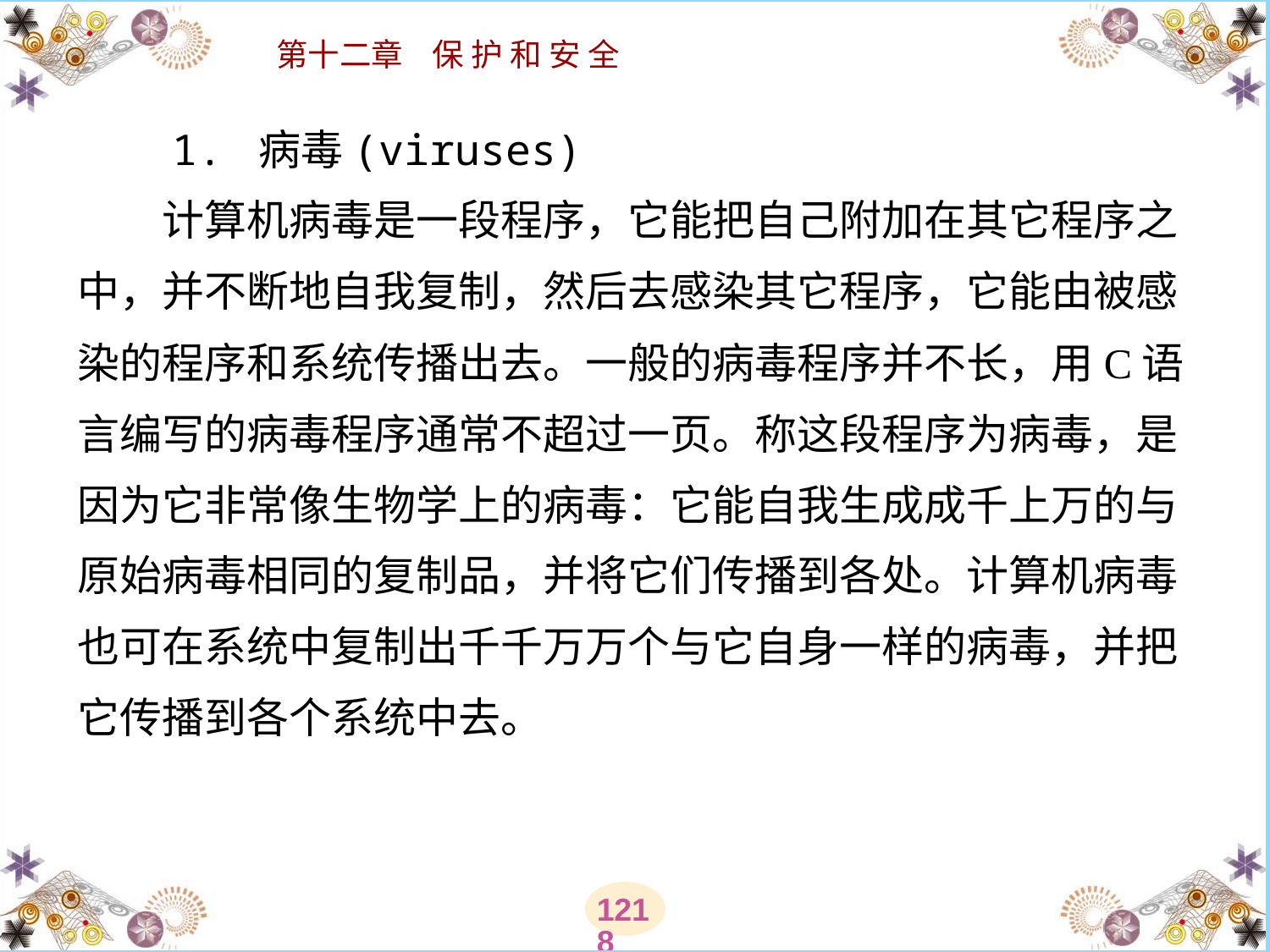

# 1. 病毒(viruses) 　　计算机病毒是一段程序，它能把自己附加在其它程序之中，并不断地自我复制，然后去感染其它程序，它能由被感染的程序和系统传播出去。一般的病毒程序并不长，用C语言编写的病毒程序通常不超过一页。称这段程序为病毒，是因为它非常像生物学上的病毒：它能自我生成成千上万的与原始病毒相同的复制品，并将它们传播到各处。计算机病毒也可在系统中复制出千千万万个与它自身一样的病毒，并把它传播到各个系统中去。